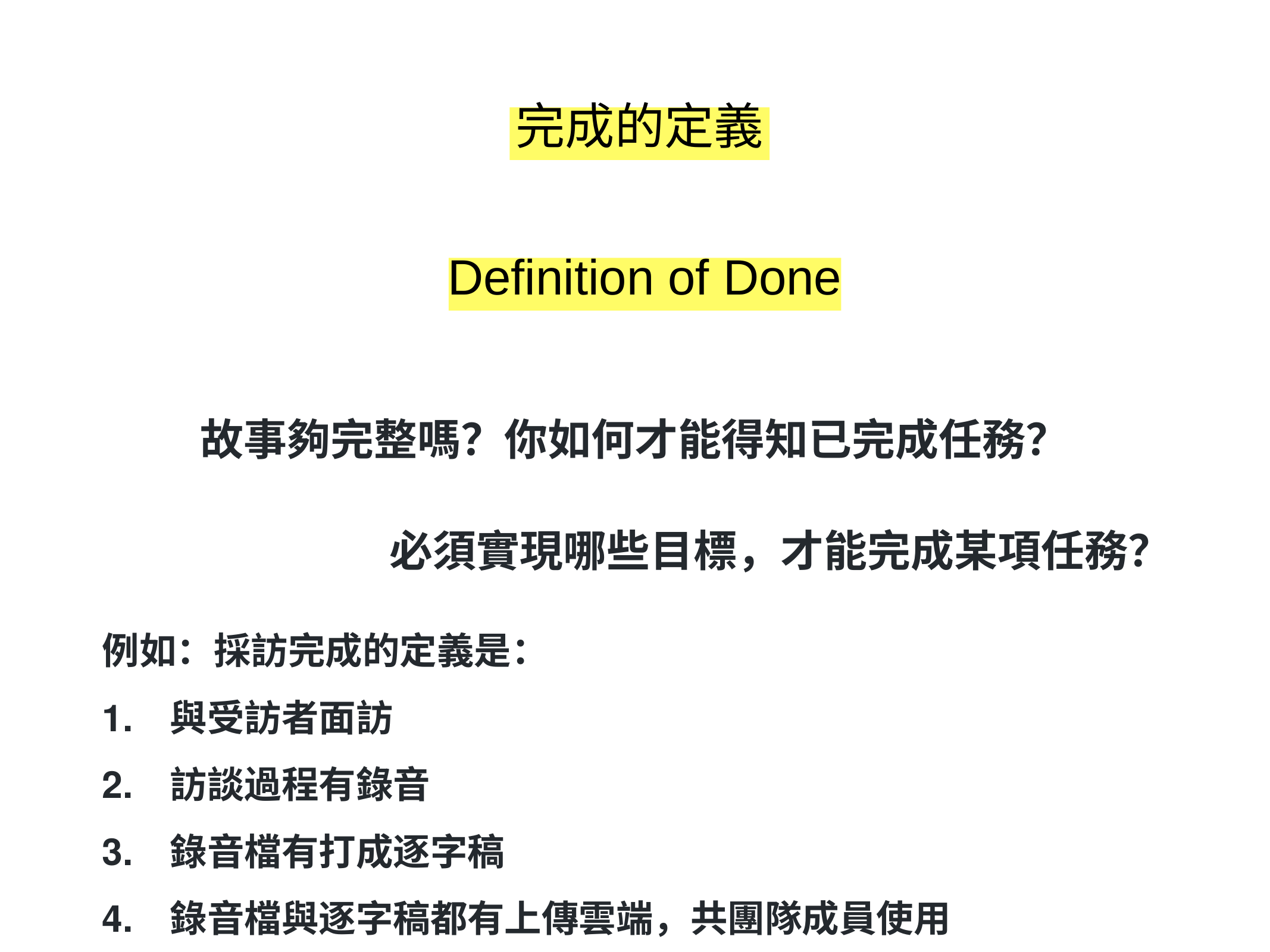

完成的定義

Definition of Done

故事夠完整嗎？你如何才能得知已完成任務？
必須實現哪些目標，才能完成某項任務？
例如：採訪完成的定義是：
與受訪者面訪
訪談過程有錄音
錄音檔有打成逐字稿
錄音檔與逐字稿都有上傳雲端，共團隊成員使用